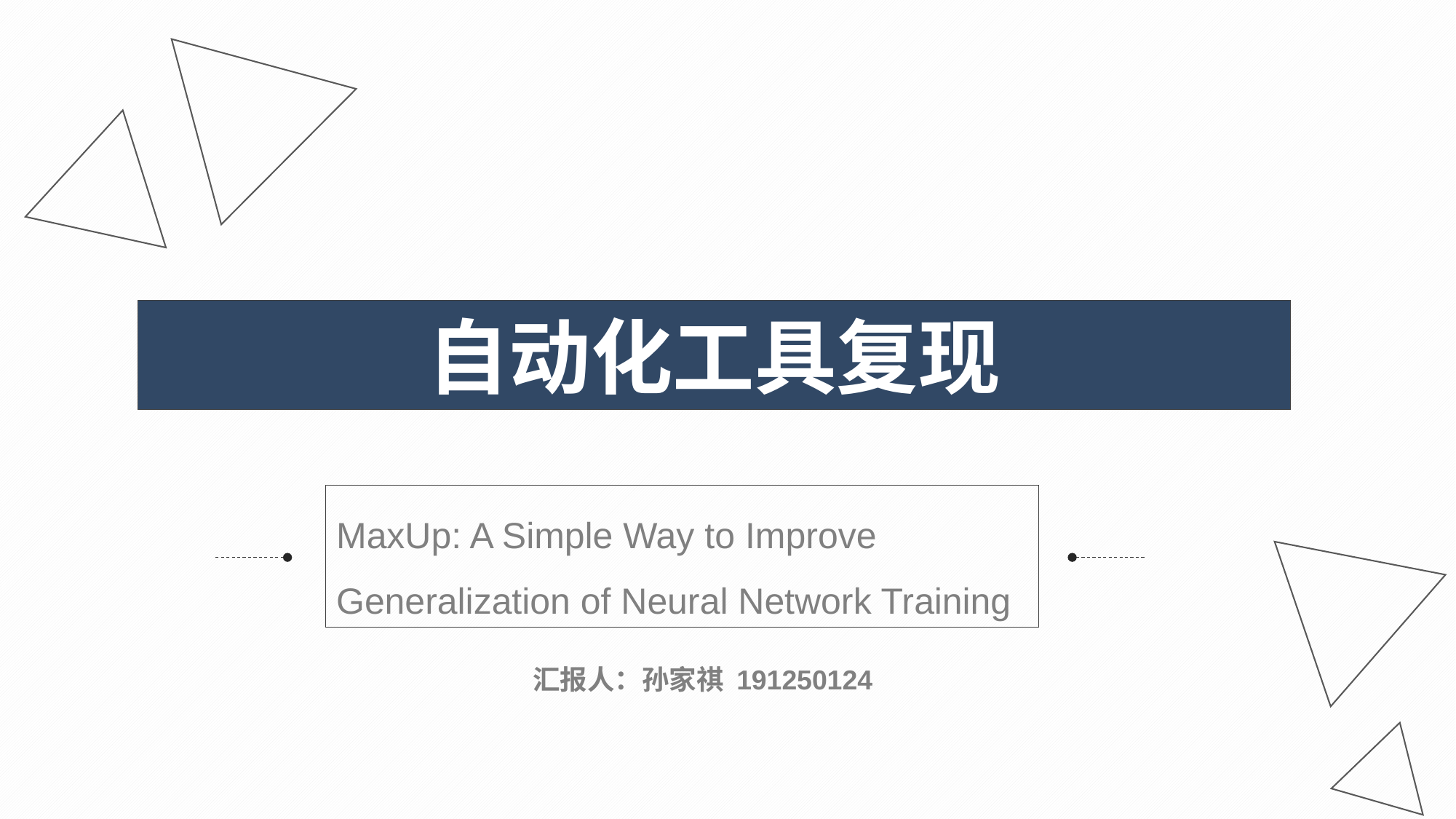

自动化工具复现
MaxUp: A Simple Way to Improve Generalization of Neural Network Training

汇报人：孙家祺 191250124